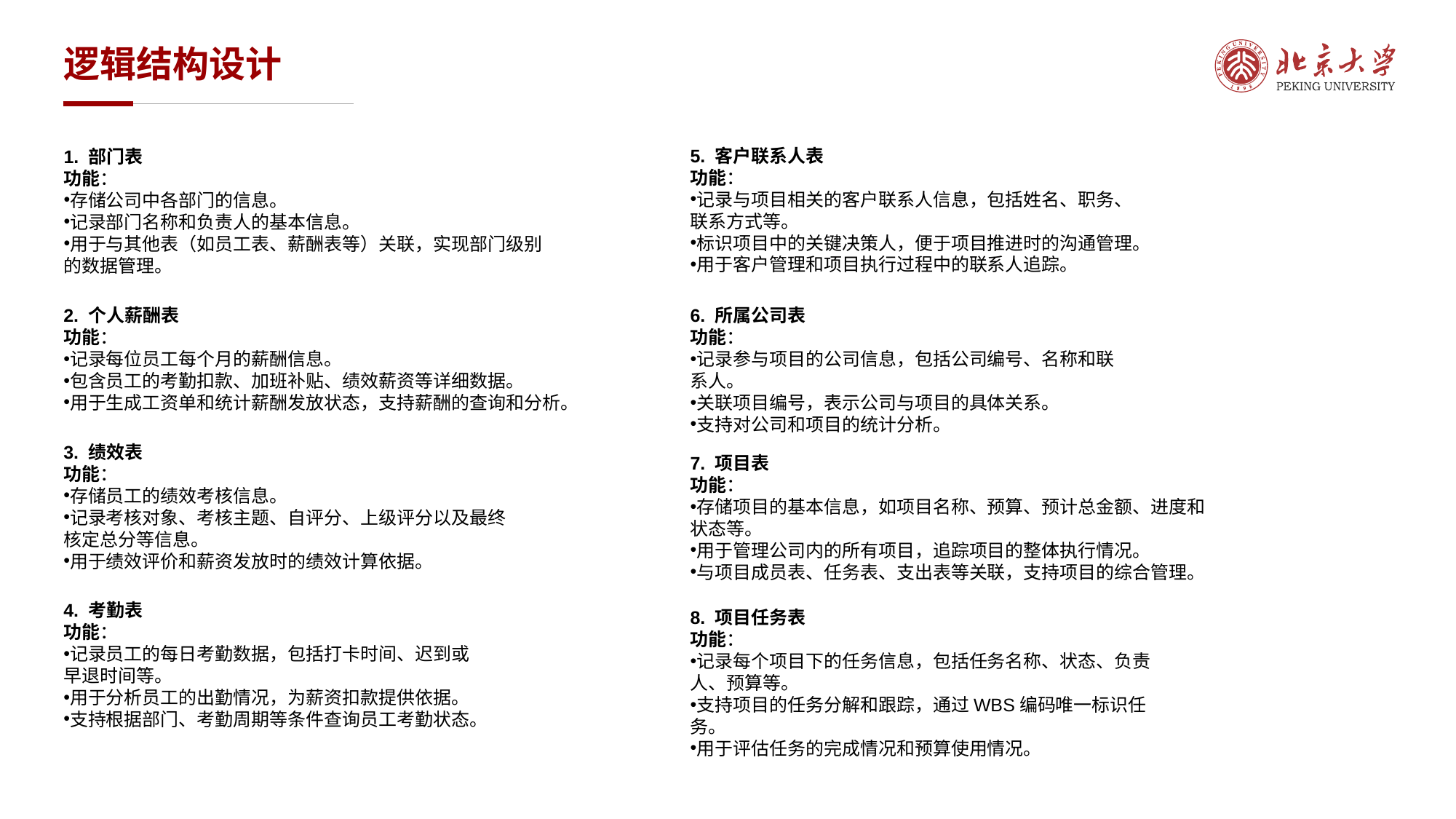

# 逻辑结构设计
5. 客户联系人表
功能：
记录与项目相关的客户联系人信息，包括姓名、职务、联系方式等。
标识项目中的关键决策人，便于项目推进时的沟通管理。
用于客户管理和项目执行过程中的联系人追踪。

1. 部门表
功能：
存储公司中各部门的信息。
记录部门名称和负责人的基本信息。
用于与其他表（如员工表、薪酬表等）关联，实现部门级别的数据管理。

2. 个人薪酬表
功能：
记录每位员工每个月的薪酬信息。
包含员工的考勤扣款、加班补贴、绩效薪资等详细数据。
用于生成工资单和统计薪酬发放状态，支持薪酬的查询和分析。

6. 所属公司表
功能：
记录参与项目的公司信息，包括公司编号、名称和联系人。
关联项目编号，表示公司与项目的具体关系。
支持对公司和项目的统计分析。

3. 绩效表
功能：
存储员工的绩效考核信息。
记录考核对象、考核主题、自评分、上级评分以及最终核定总分等信息。
用于绩效评价和薪资发放时的绩效计算依据。

7. 项目表
功能：
存储项目的基本信息，如项目名称、预算、预计总金额、进度和状态等。
用于管理公司内的所有项目，追踪项目的整体执行情况。
与项目成员表、任务表、支出表等关联，支持项目的综合管理。

4. 考勤表
功能：
记录员工的每日考勤数据，包括打卡时间、迟到或早退时间等。
用于分析员工的出勤情况，为薪资扣款提供依据。
支持根据部门、考勤周期等条件查询员工考勤状态。

8. 项目任务表
功能：
记录每个项目下的任务信息，包括任务名称、状态、负责人、预算等。
支持项目的任务分解和跟踪，通过WBS编码唯一标识任务。
用于评估任务的完成情况和预算使用情况。